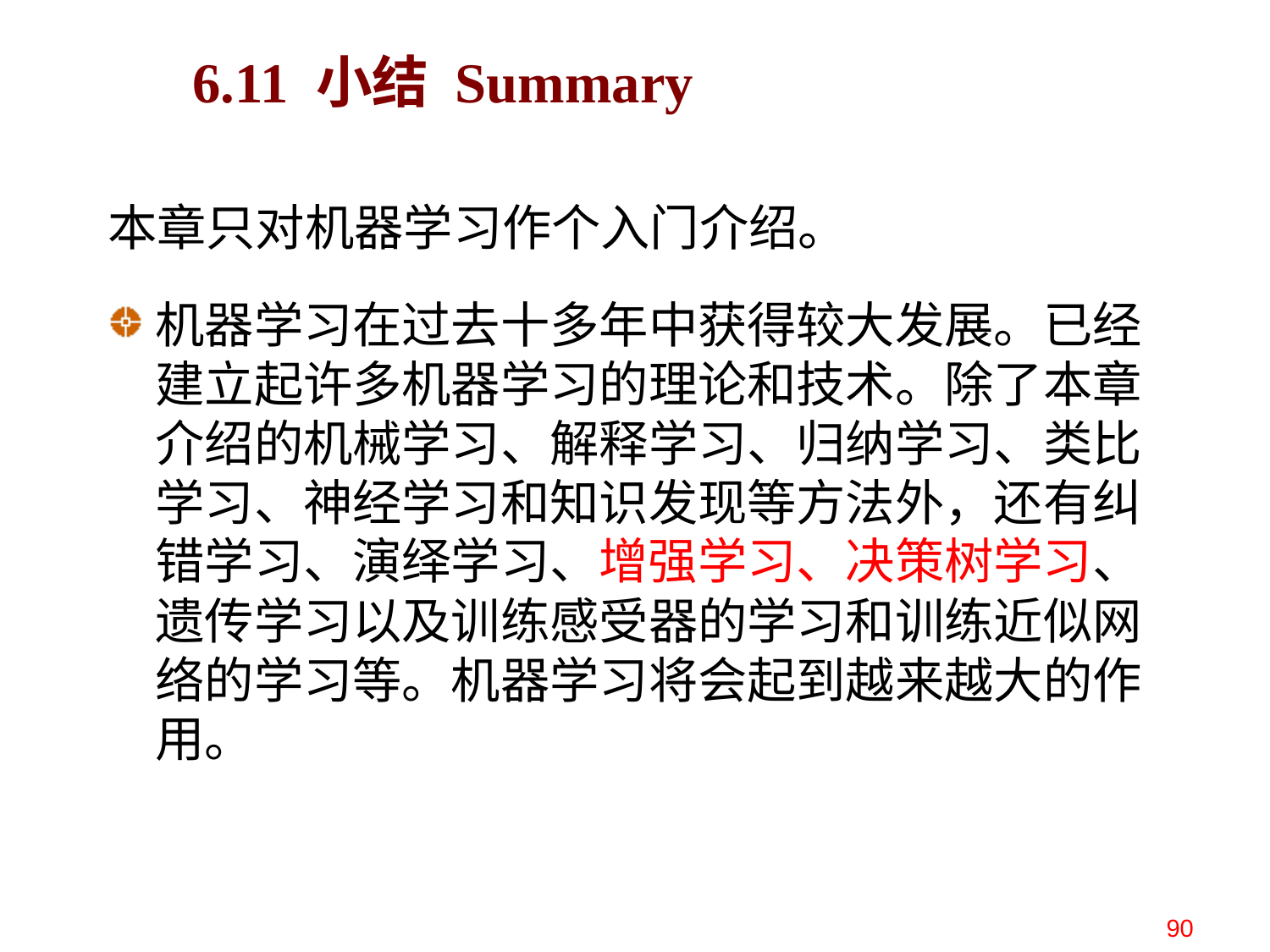

# 6.11 小结 Summary
本章只对机器学习作个入门介绍。

机器学习在过去十多年中获得较大发展。已经建立起许多机器学习的理论和技术。除了本章介绍的机械学习、解释学习、归纳学习、类比学习、神经学习和知识发现等方法外，还有纠错学习、演绎学习、增强学习、决策树学习、遗传学习以及训练感受器的学习和训练近似网络的学习等。机器学习将会起到越来越大的作用。
90